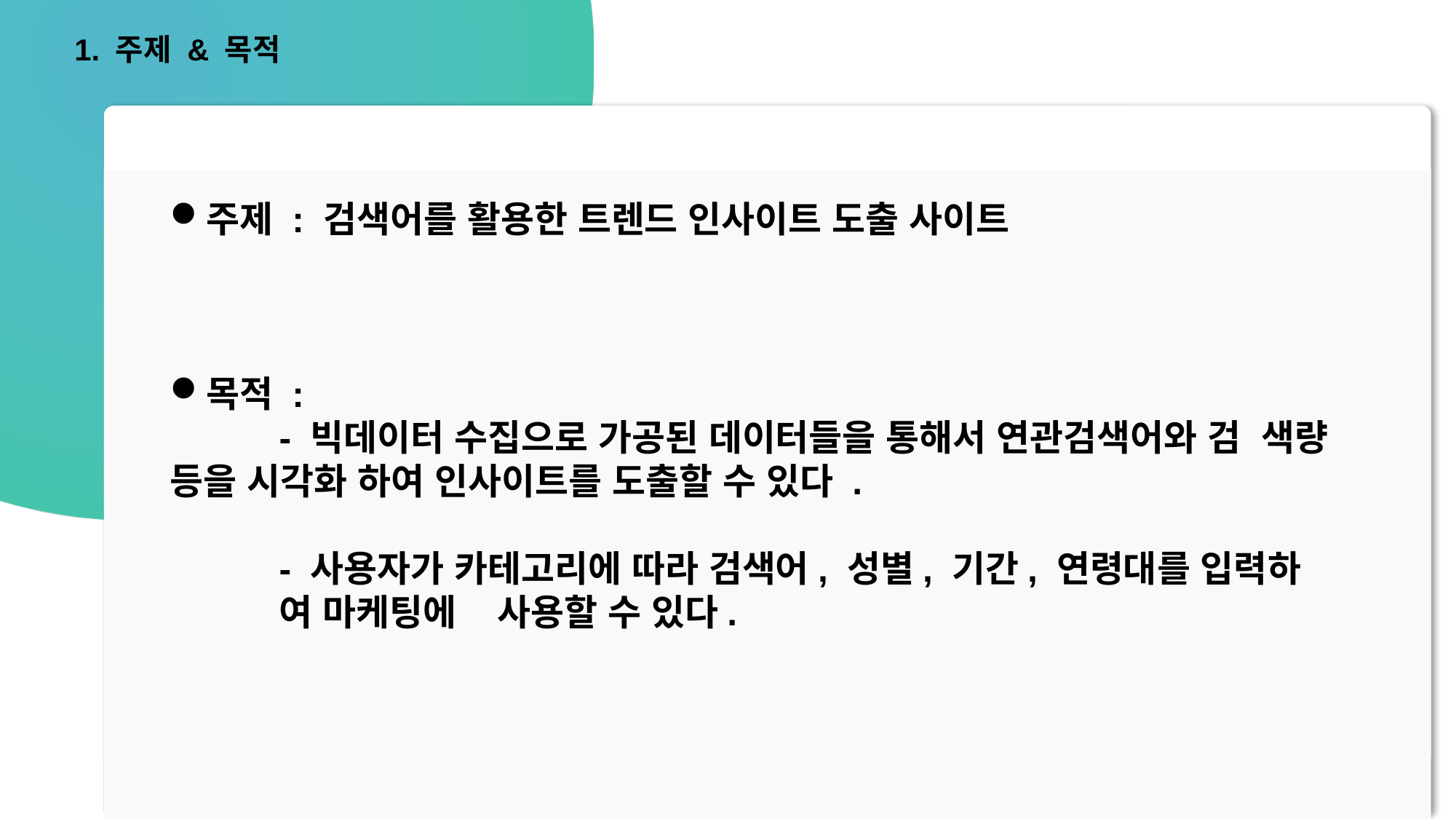

1. 주제 & 목적
주제 : 검색어를 활용한 트렌드 인사이트 도출 사이트

목적 :
	- 빅데이터 수집으로 가공된 데이터들을 통해서 연관검색어와 검	색량 등을 시각화 하여 인사이트를 도출할 수 있다 .

	- 사용자가 카테고리에 따라 검색어, 성별, 기간, 연령대를 입력하	여 마케팅에 	사용할 수 있다.